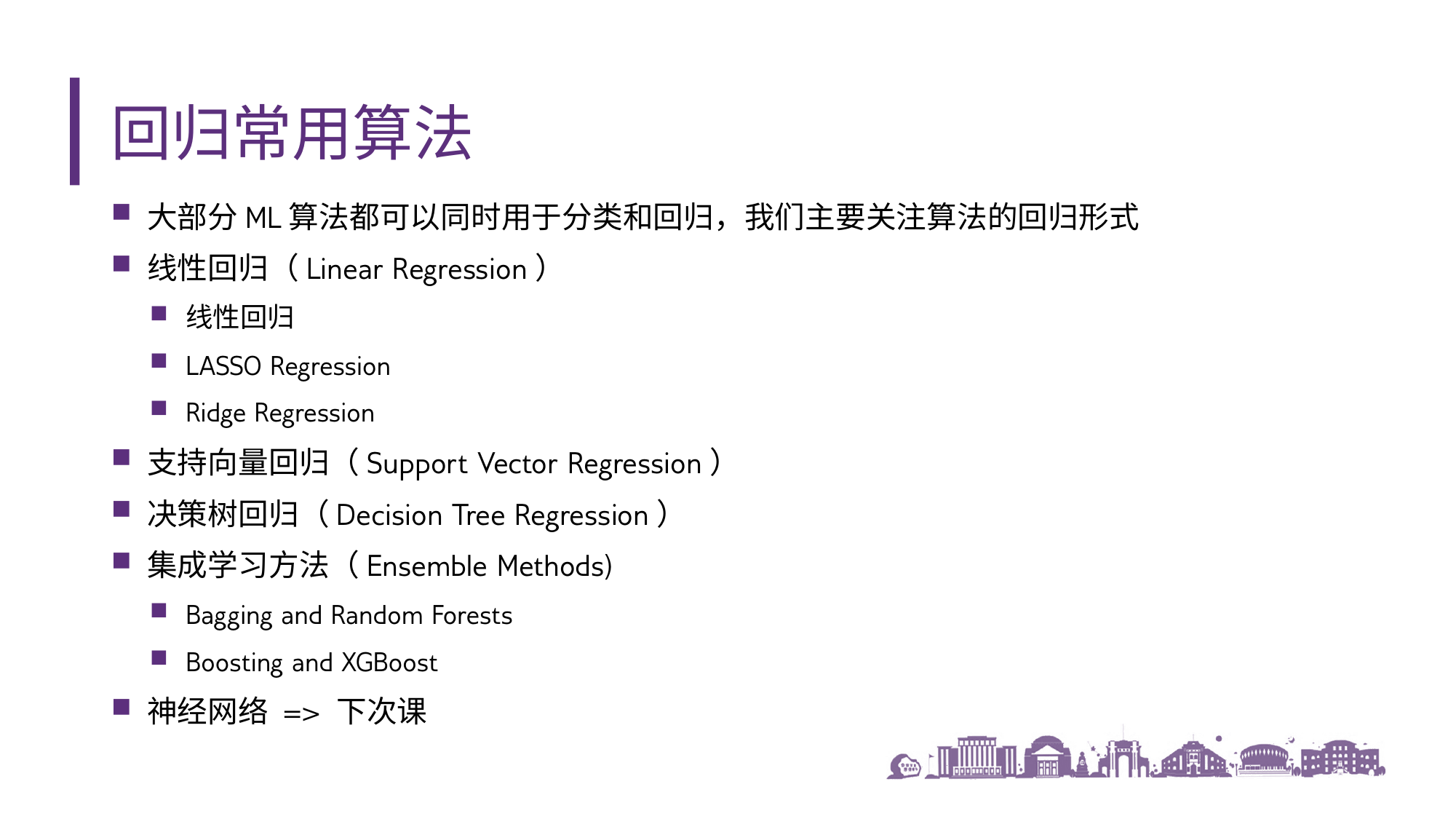

# 回归常用算法
大部分ML算法都可以同时用于分类和回归，我们主要关注算法的回归形式
线性回归（Linear Regression）
线性回归
LASSO Regression
Ridge Regression
支持向量回归（Support Vector Regression）
决策树回归（Decision Tree Regression）
集成学习方法（Ensemble Methods)
Bagging and Random Forests
Boosting and XGBoost
神经网络 => 下次课